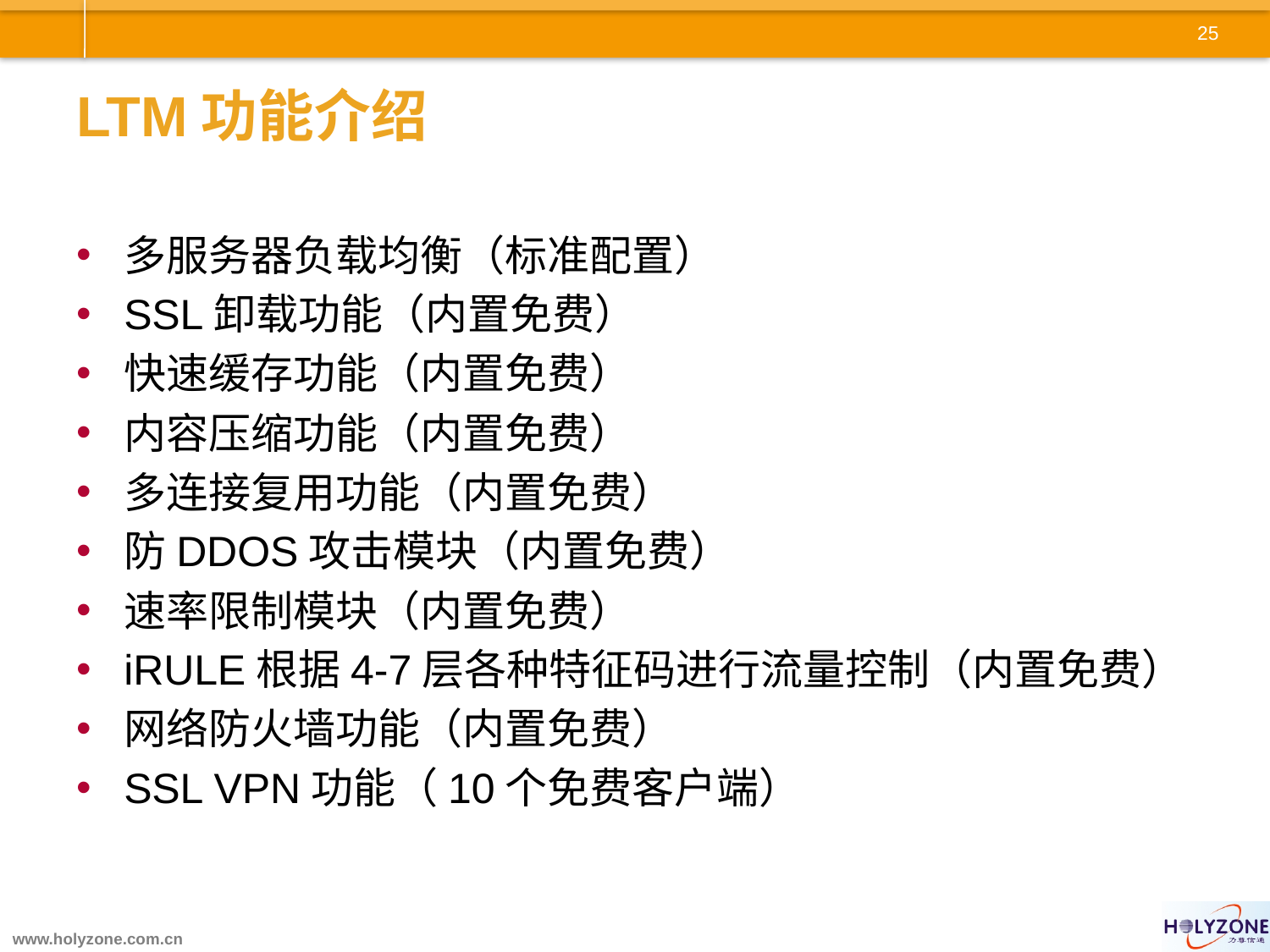

# LTM功能介绍
多服务器负载均衡（标准配置）
SSL卸载功能（内置免费）
快速缓存功能（内置免费）
内容压缩功能（内置免费）
多连接复用功能（内置免费）
防DDOS攻击模块（内置免费）
速率限制模块（内置免费）
iRULE根据4-7层各种特征码进行流量控制（内置免费）
网络防火墙功能（内置免费）
SSL VPN功能（10个免费客户端）